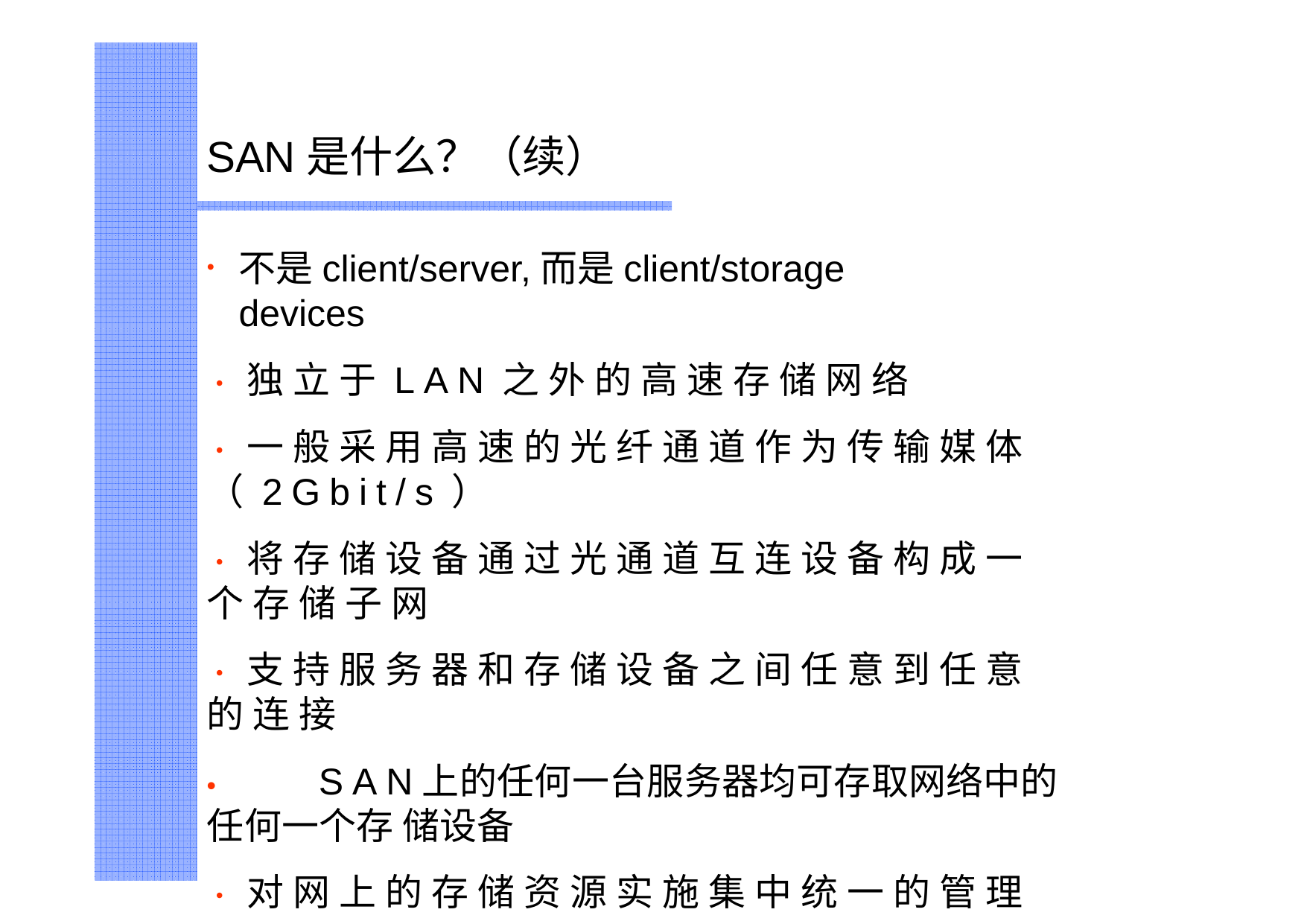

# SAN是什么？（续）
不是client/server,而是client/storage	devices
•	独立于LAN之外的高速存储网络
•	一般采用高速的光纤通道作为传输媒体（2Gbit/s）
•	将存储设备通过光通道互连设备构成一个存储子网
•	支持服务器和存储设备之间任意到任意的连接
•	SAN上的任何一台服务器均可存取网络中的任何一个存 储设备
•	对网上的存储资源实施集中统一的管理